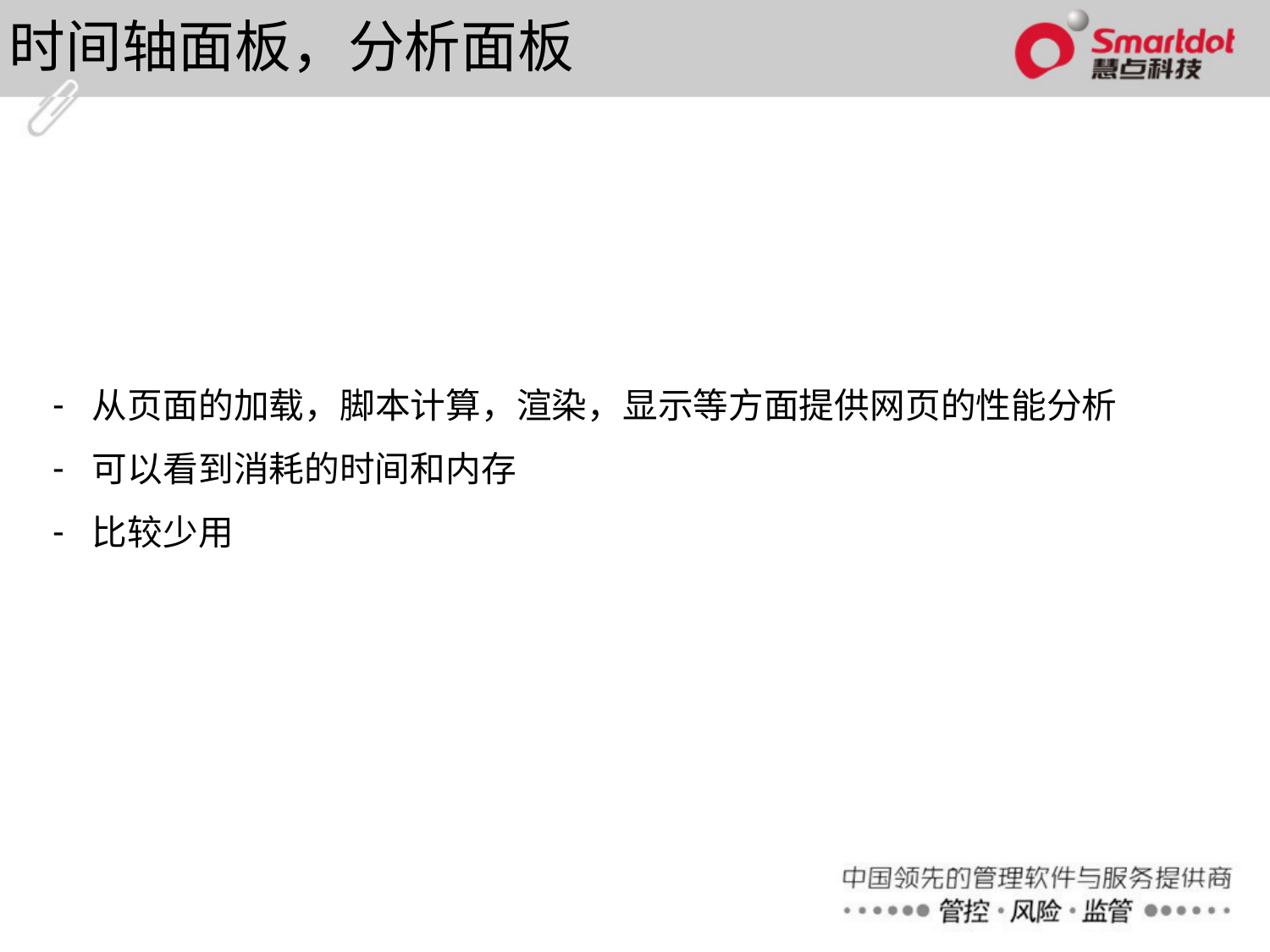

时间轴面板，分析面板
从页面的加载，脚本计算，渲染，显示等方面提供网页的性能分析
可以看到消耗的时间和内存
比较少用